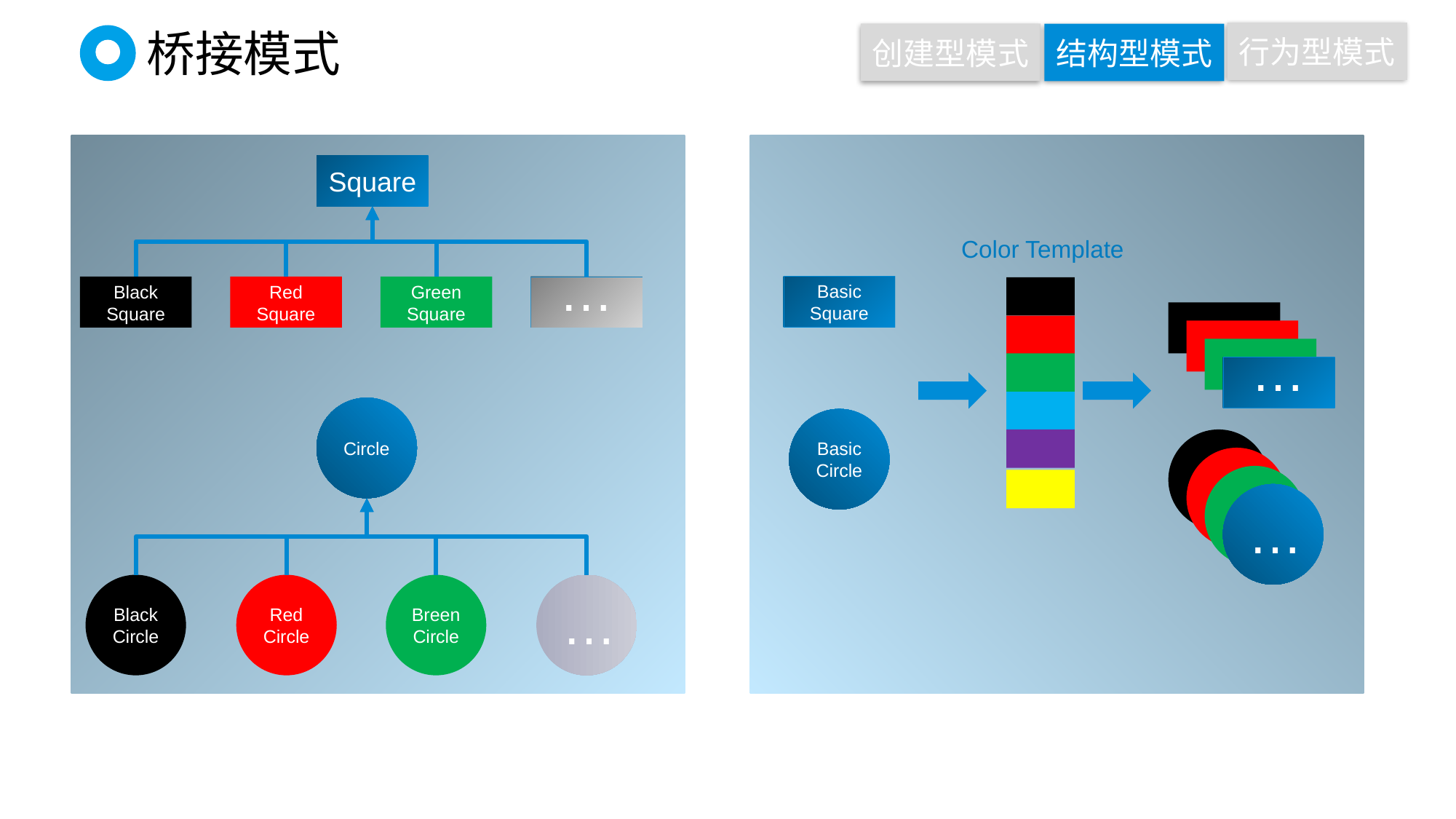

行为型模式
创建型模式
结构型模式
# 桥接模式

Square
Color Template
Basic Square
Black Square
Red Square
Green Square
…

Square

…

Circle
Basic Circle

Circle
Circle
Circle

…
…
Red Circle
Breen Circle
Black Circle